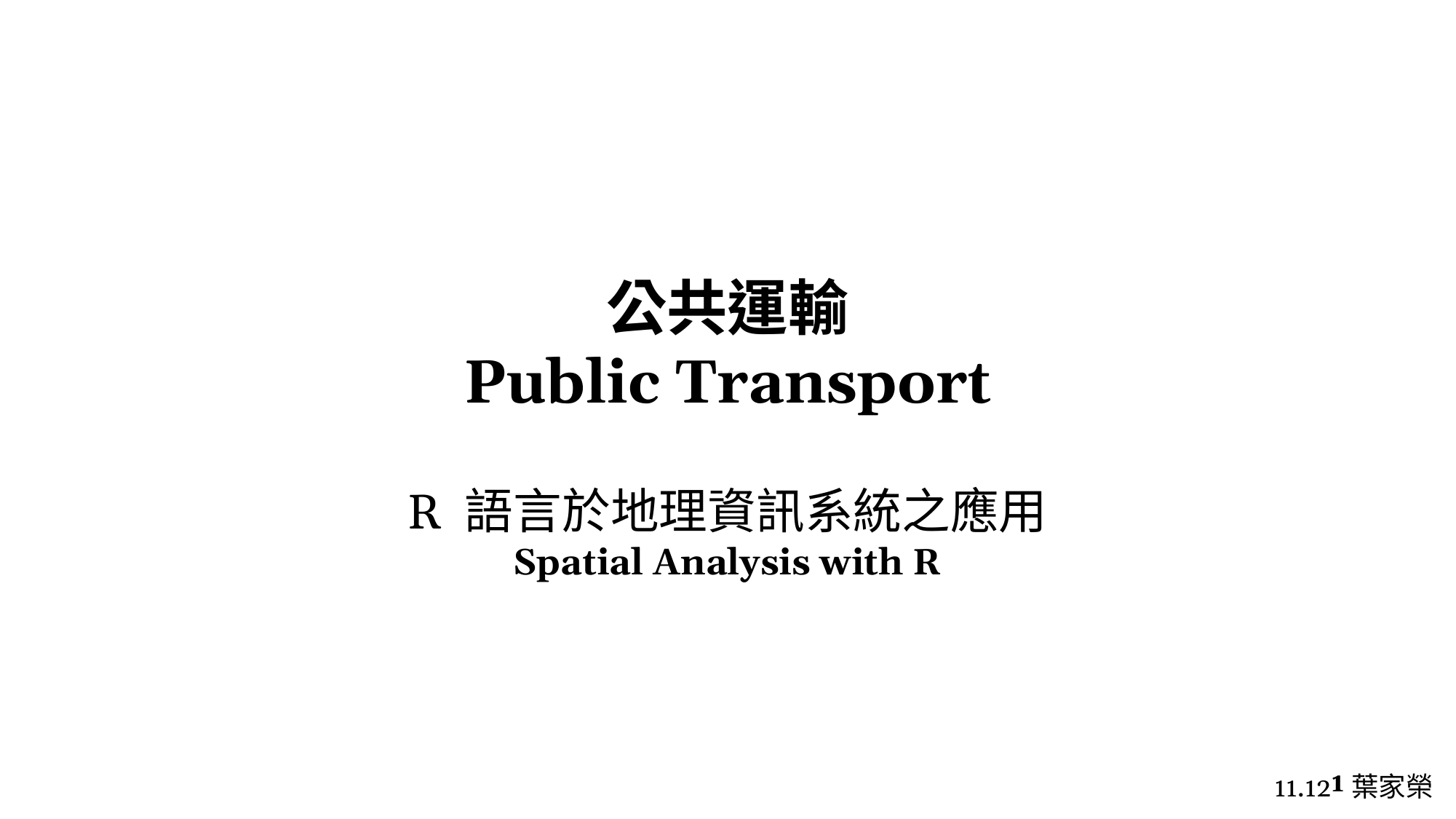

公共運輸
Public Transport

R 語言於地理資訊系統之應用
Spatial Analysis with R
1
11.12  葉家榮